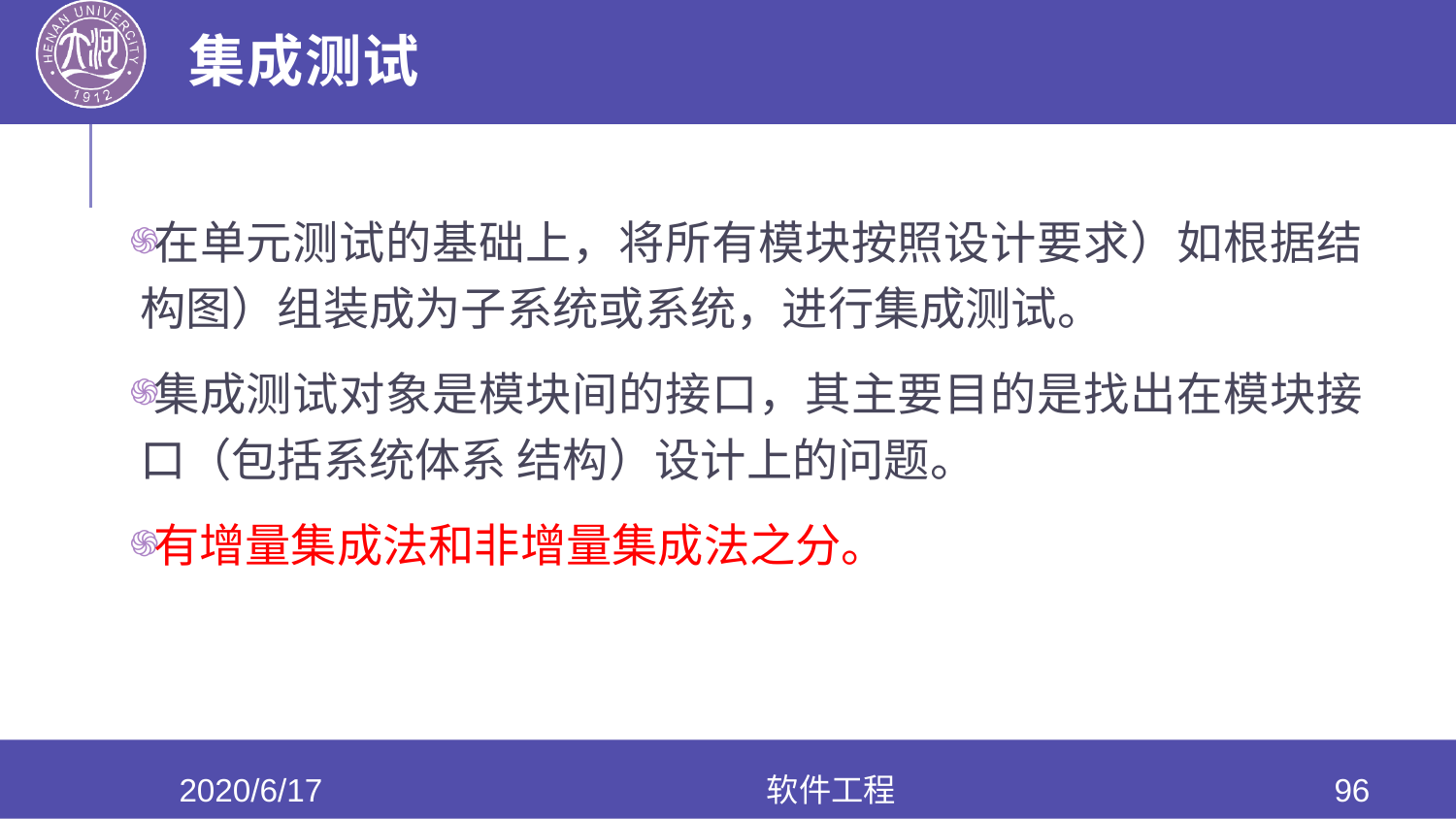

# 集成测试
在单元测试的基础上，将所有模块按照设计要求）如根据结构图）组装成为子系统或系统，进行集成测试。
集成测试对象是模块间的接口，其主要目的是找出在模块接口（包括系统体系 结构）设计上的问题。
有增量集成法和非增量集成法之分。
2020/6/17
软件工程
96